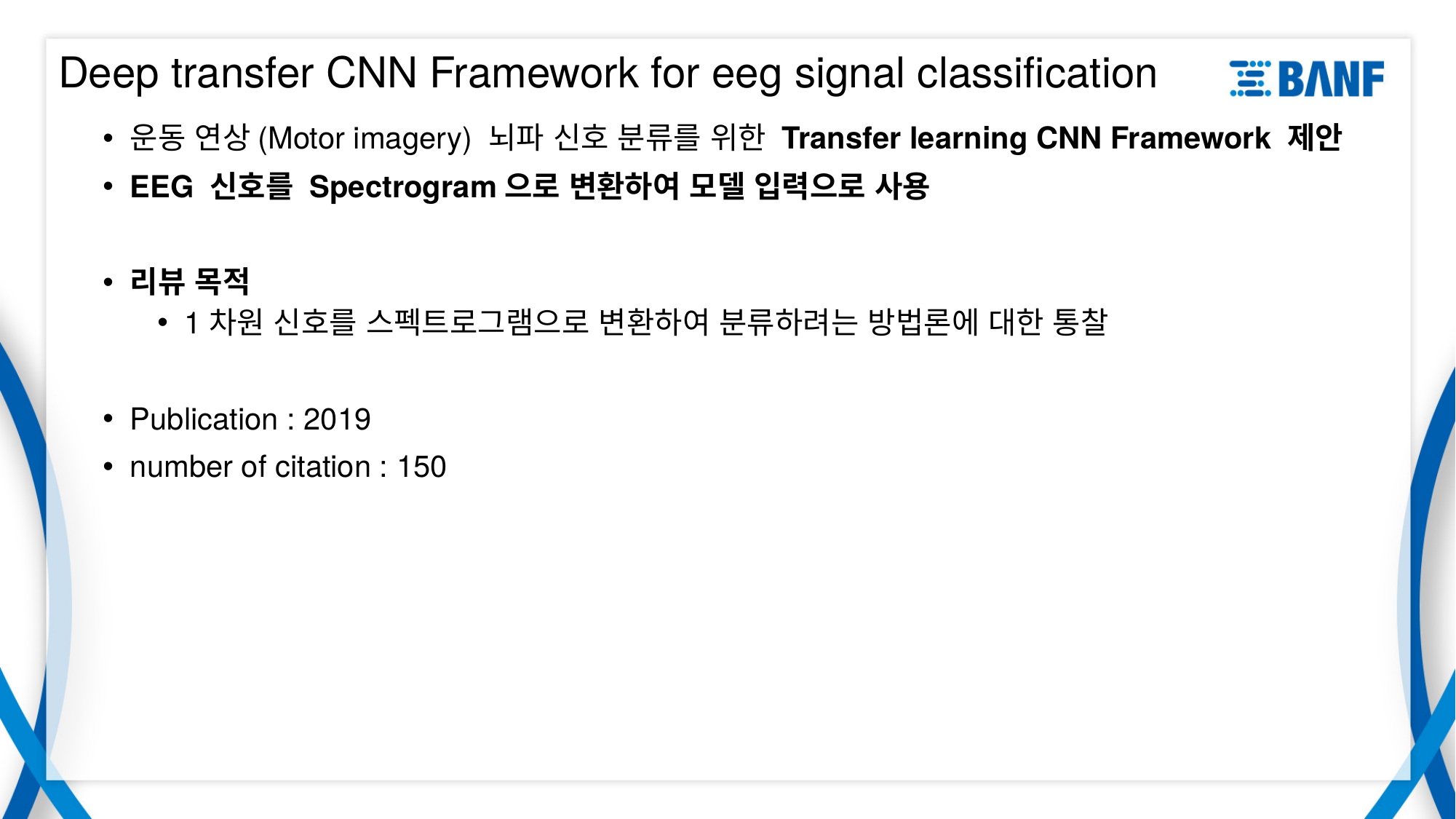

# Deep transfer CNN Framework for eeg signal classification
운동 연상(Motor imagery) 뇌파 신호 분류를 위한 Transfer learning CNN Framework 제안
EEG 신호를 Spectrogram으로 변환하여 모델 입력으로 사용

리뷰 목적
1차원 신호를 스펙트로그램으로 변환하여 분류하려는 방법론에 대한 통찰

Publication : 2019
number of citation : 150